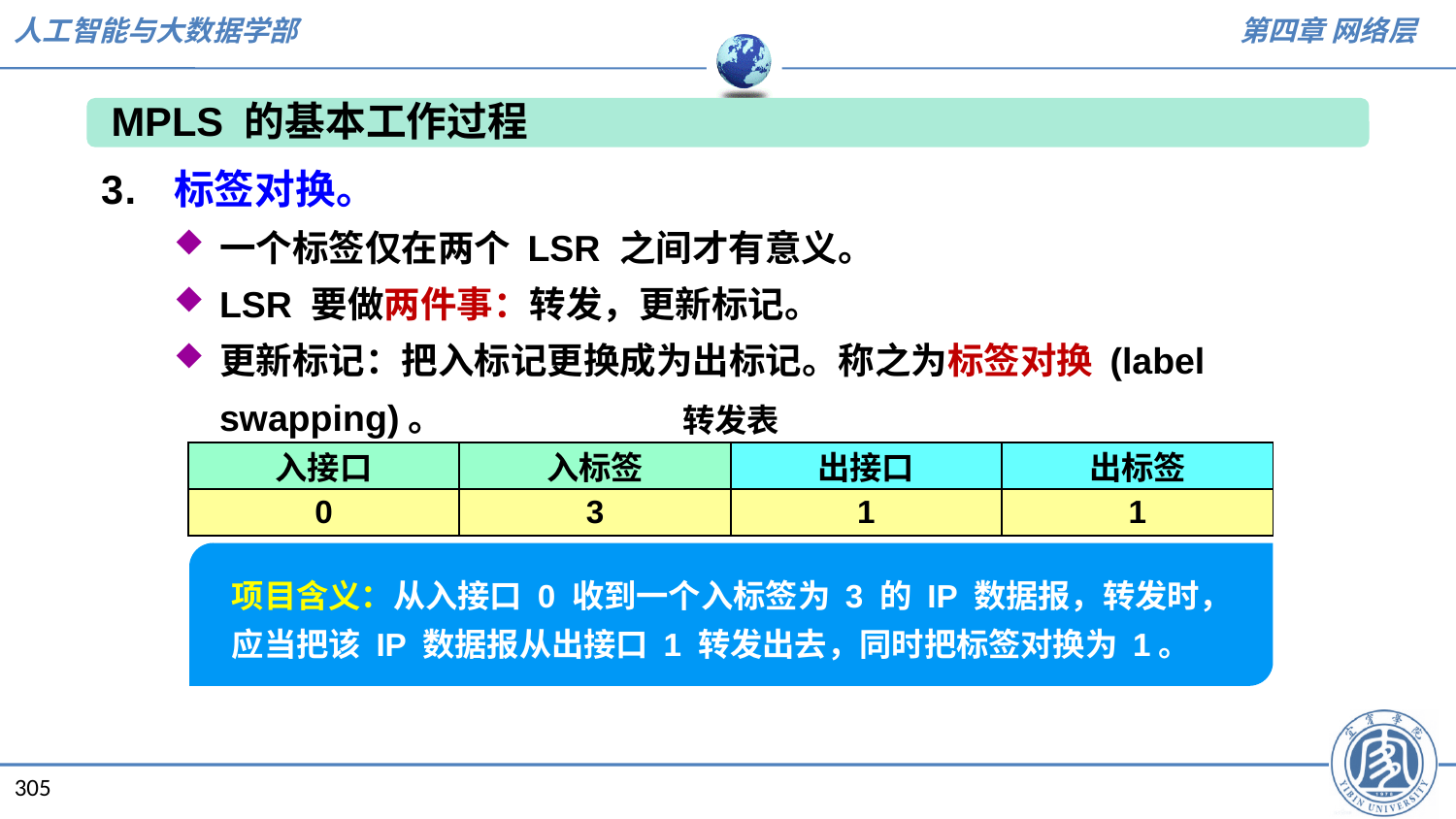

MPLS 的基本工作过程

标签对换。
一个标签仅在两个 LSR 之间才有意义。
LSR 要做两件事：转发，更新标记。
更新标记：把入标记更换成为出标记。称之为标签对换 (label swapping)。
转发表
| 入接口 | 入标签 | 出接口 | 出标签 |
| --- | --- | --- | --- |
| 0 | 3 | 1 | 1 |

项目含义：从入接口 0 收到一个入标签为 3 的 IP 数据报，转发时，应当把该 IP 数据报从出接口 1 转发出去，同时把标签对换为 1。
305